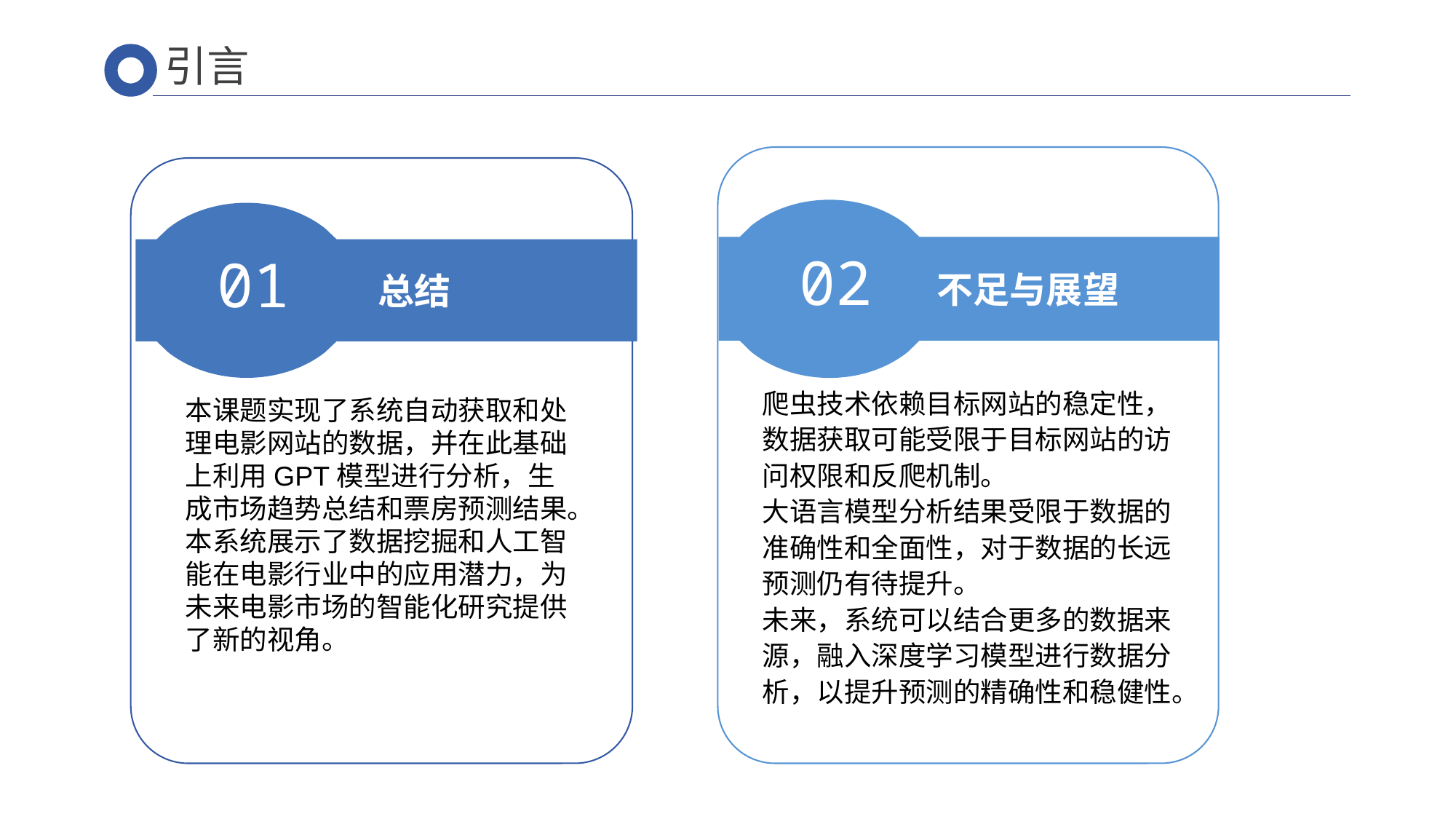

引言

                  不足与展望
02

        总结
01
爬虫技术依赖目标网站的稳定性，数据获取可能受限于目标网站的访问权限和反爬机制。
大语言模型分析结果受限于数据的准确性和全面性，对于数据的长远预测仍有待提升。
未来，系统可以结合更多的数据来源，融入深度学习模型进行数据分析，以提升预测的精确性和稳健性。

本课题实现了系统自动获取和处理电影网站的数据，并在此基础上利用GPT模型进行分析，生成市场趋势总结和票房预测结果。本系统展示了数据挖掘和人工智能在电影行业中的应用潜力，为未来电影市场的智能化研究提供了新的视角。